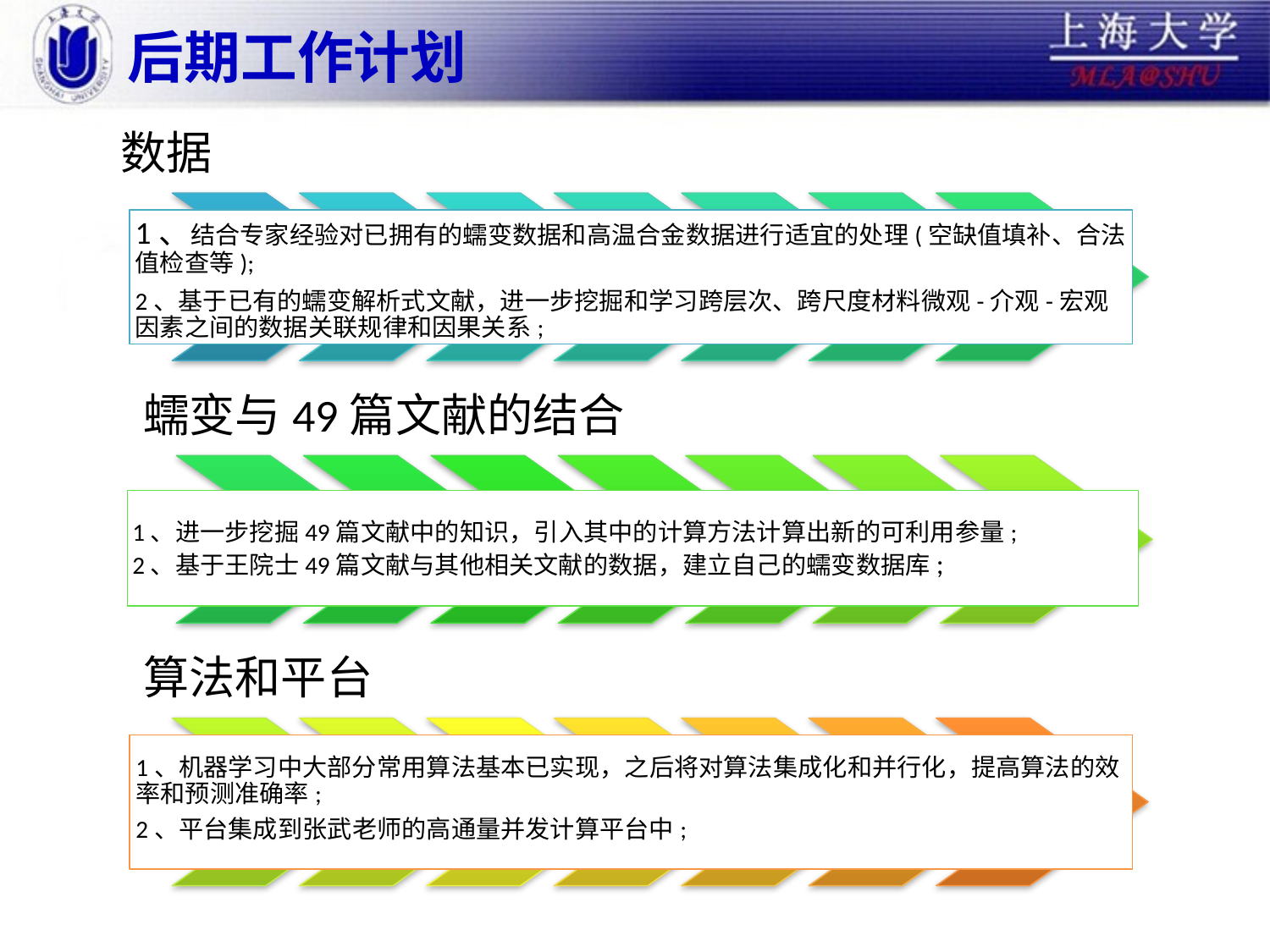

# 后期工作计划
数据

1、结合专家经验对已拥有的蠕变数据和高温合金数据进行适宜的处理(空缺值填补、合法值检查等);
2、基于已有的蠕变解析式文献，进一步挖掘和学习跨层次、跨尺度材料微观-介观-宏观因素之间的数据关联规律和因果关系;

蠕变与49篇文献的结合
1、进一步挖掘49篇文献中的知识，引入其中的计算方法计算出新的可利用参量;
2、基于王院士49篇文献与其他相关文献的数据，建立自己的蠕变数据库;
算法和平台

1、机器学习中大部分常用算法基本已实现，之后将对算法集成化和并行化，提高算法的效率和预测准确率;
2、平台集成到张武老师的高通量并发计算平台中;